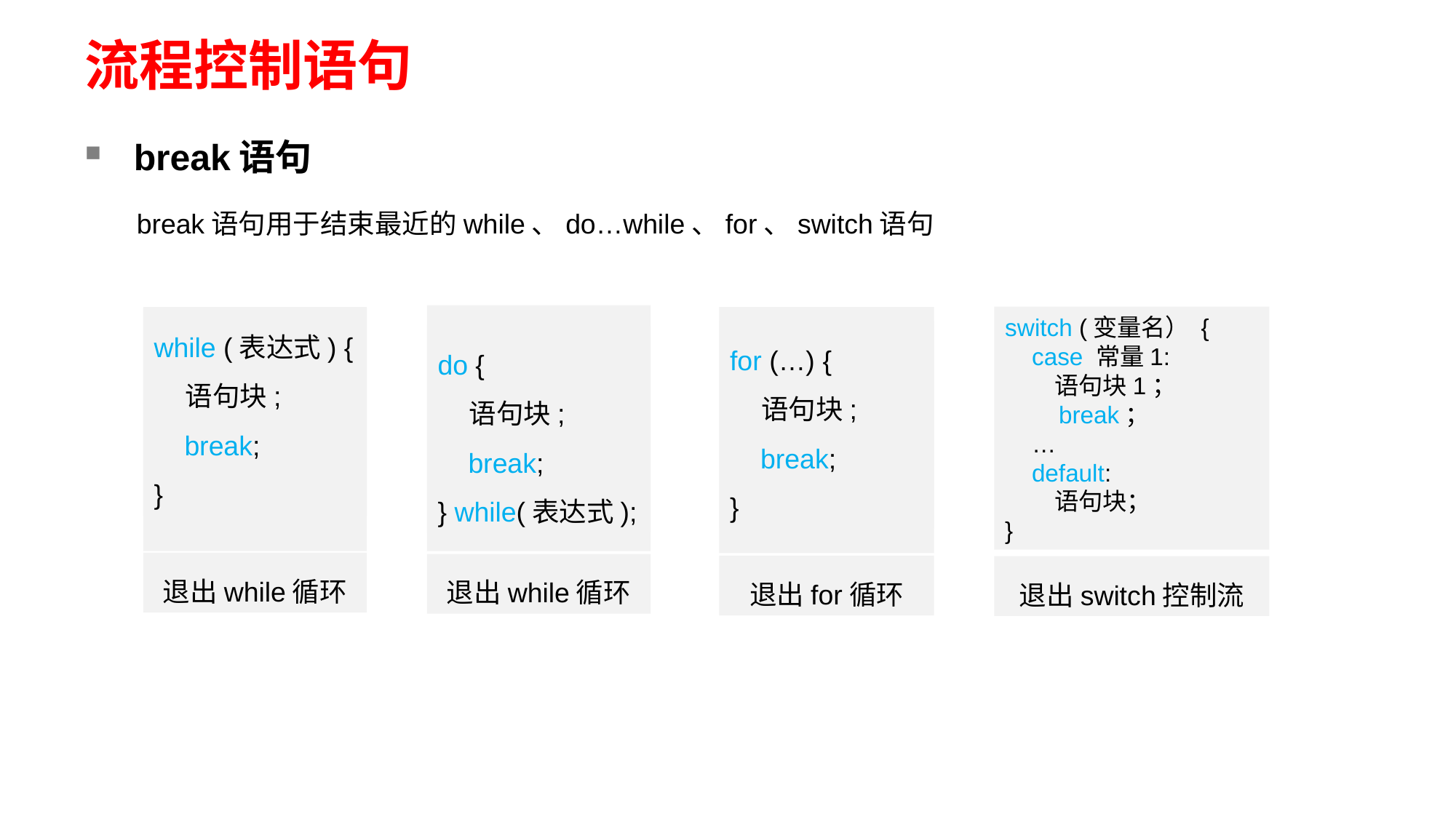

# 流程控制语句
break语句
break语句用于结束最近的while、do…while、for、switch语句

do {
    语句块;
    break;
} while(表达式);
退出while循环
switch (变量名） {
    case 常量1:
        语句块1；
        break；
    …
    default:
        语句块；
}
退出switch控制流

while (表达式) {
    语句块;
    break;
}
退出while循环

for (…) {
    语句块;
    break;
}
退出for循环